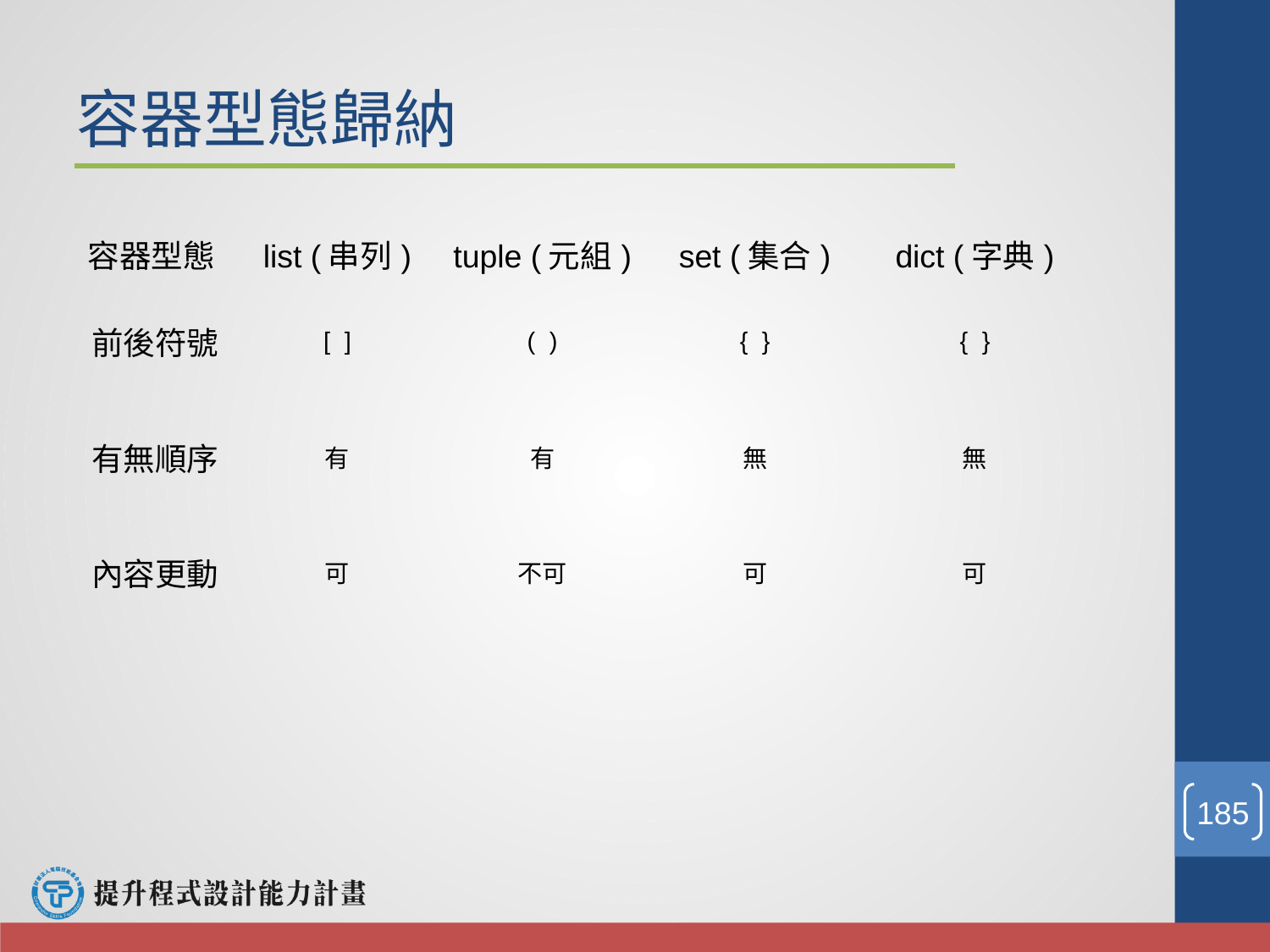

# 容器型態歸納
| 容器型態 | list (串列) | tuple (元組) | set (集合) | dict (字典) |
| --- | --- | --- | --- | --- |
| 前後符號 | [ ] | ( ) | { } | { } |
| 有無順序 | 有 | 有 | 無 | 無 |
| 內容更動 | 可 | 不可 | 可 | 可 |

185